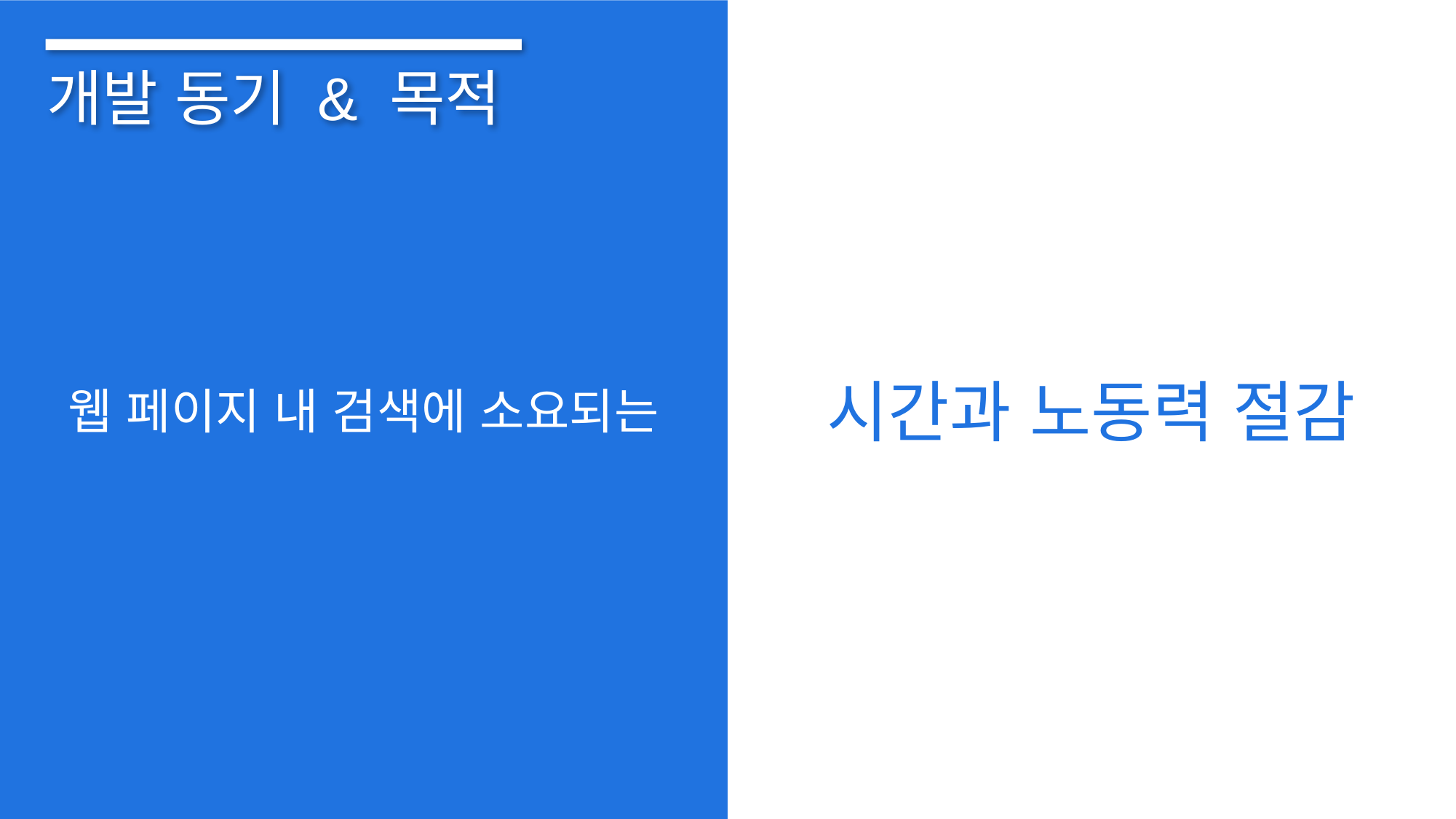

개발 동기 & 목적
시간과 노동력 절감
웹 페이지 내 검색에 소요되는